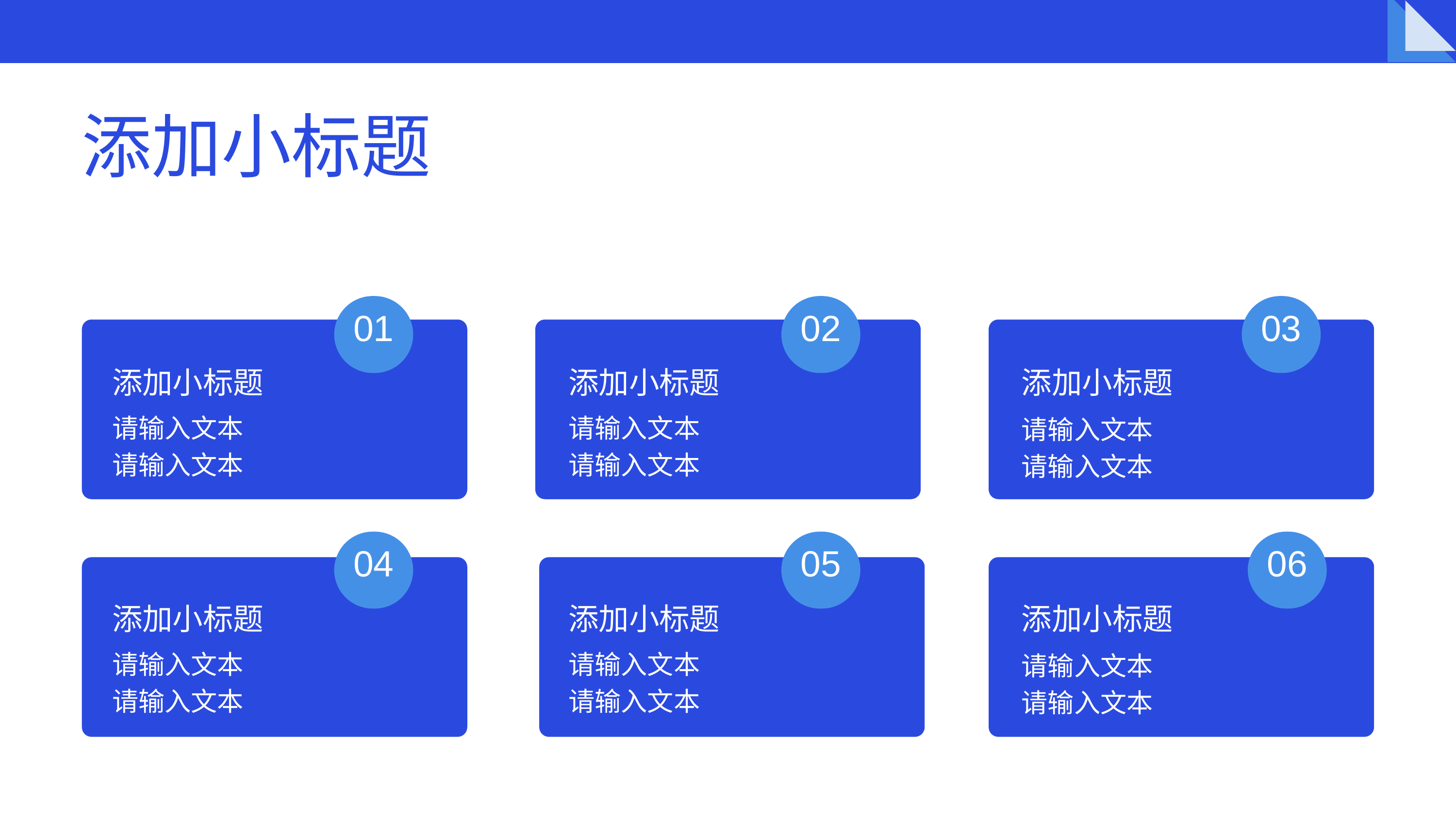

添加小标题

01

02

03

添加小标题
请输入文本
请输入文本
添加小标题
请输入文本
请输入文本
添加小标题
请输入文本
请输入文本

04

05

06

添加小标题
请输入文本
请输入文本
添加小标题
请输入文本
请输入文本
添加小标题
请输入文本
请输入文本